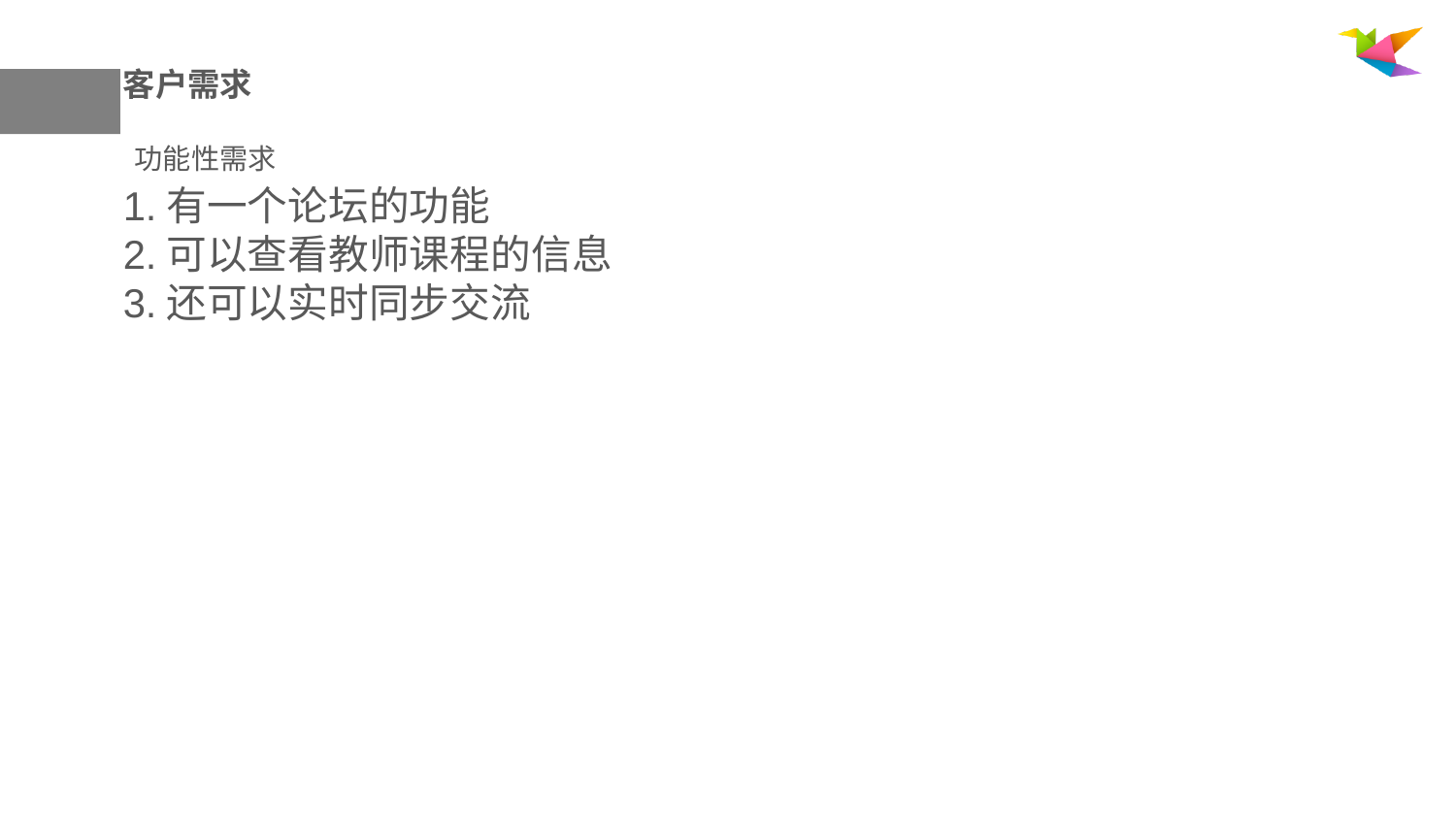

客户需求

功能性需求
1.有一个论坛的功能
2.可以查看教师课程的信息
3.还可以实时同步交流